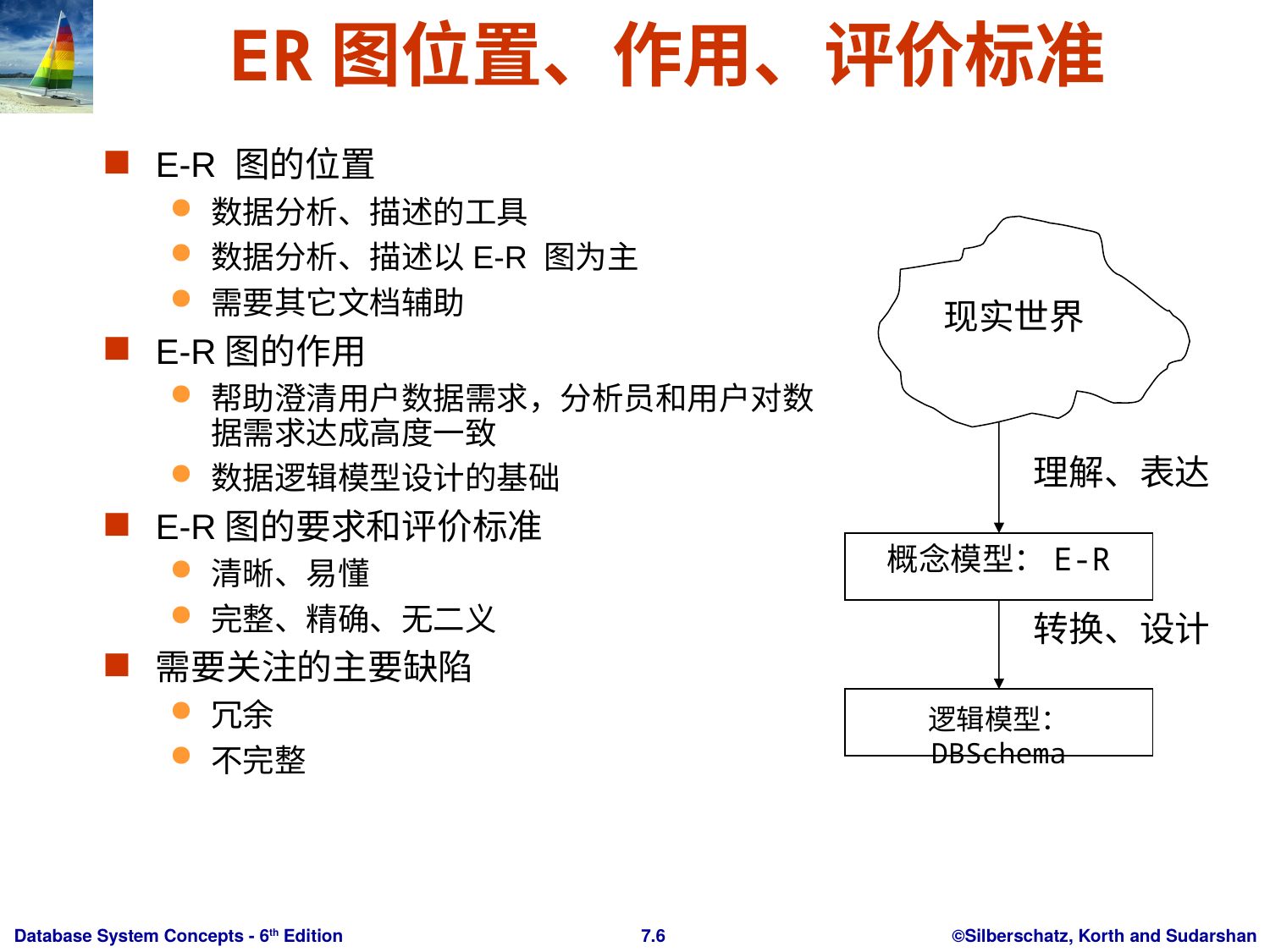

# ER图位置、作用、评价标准
E-R 图的位置
数据分析、描述的工具
数据分析、描述以E-R 图为主
需要其它文档辅助
E-R图的作用
帮助澄清用户数据需求，分析员和用户对数据需求达成高度一致
数据逻辑模型设计的基础
E-R图的要求和评价标准
清晰、易懂
完整、精确、无二义
需要关注的主要缺陷
冗余
不完整

现实世界

理解、表达
概念模型：E-R
转换、设计

逻辑模型： DBSchema